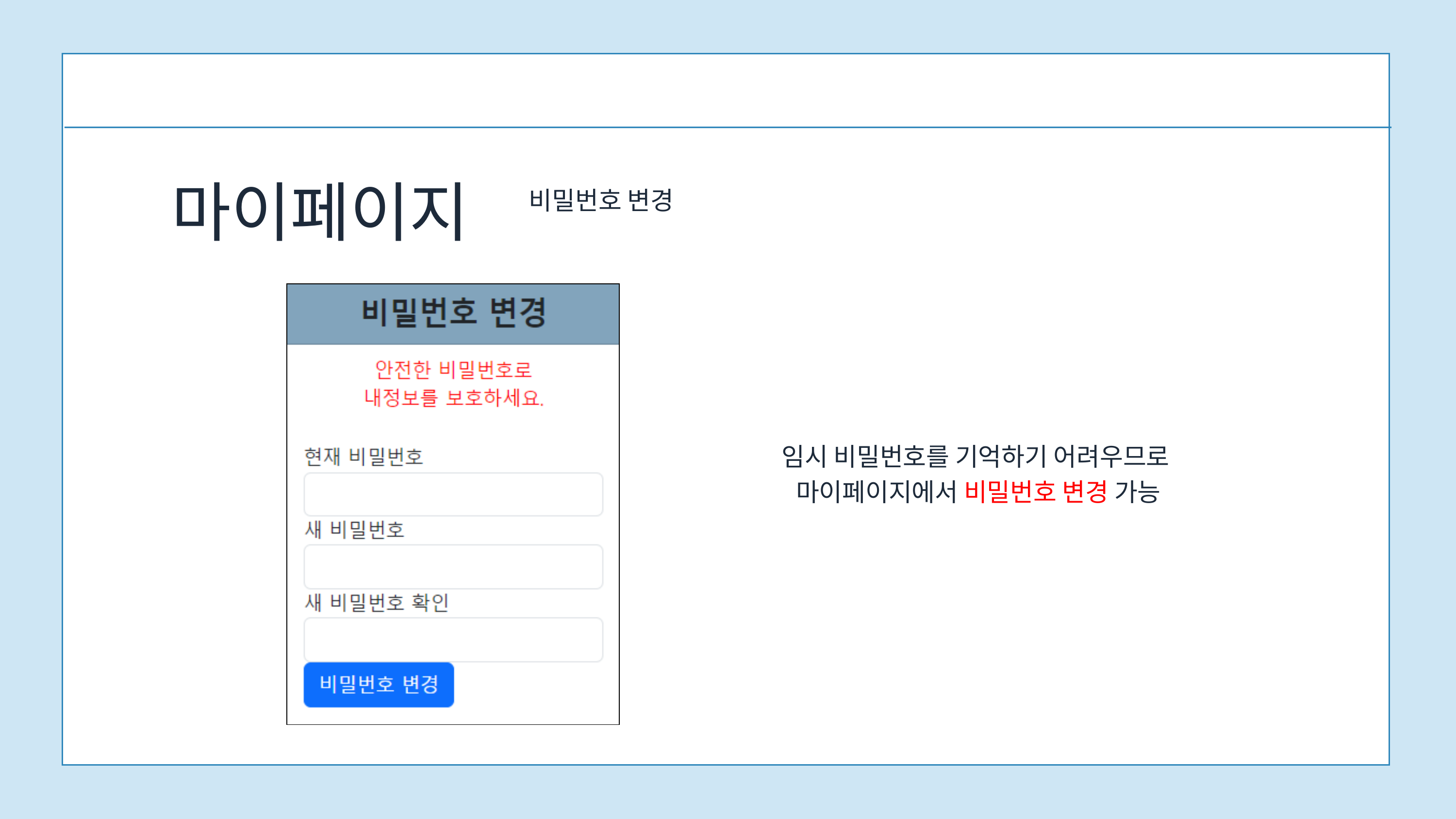

마이페이지

비밀번호 변경

임시 비밀번호를 기억하기 어려우므로
마이페이지에서 비밀번호 변경 가능